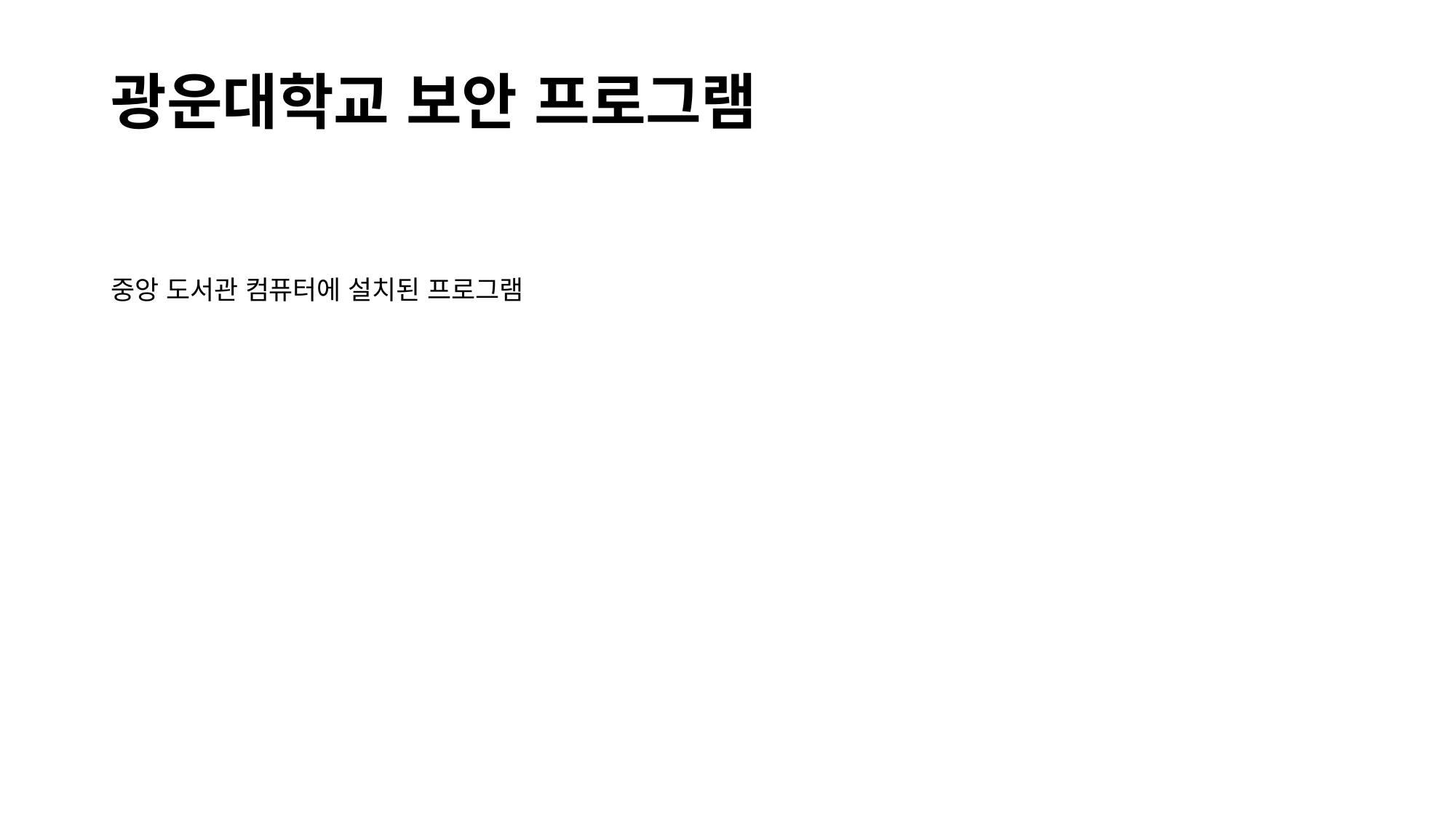

광운대학교 보안 프로그램

중앙 도서관 컴퓨터에 설치된 프로그램